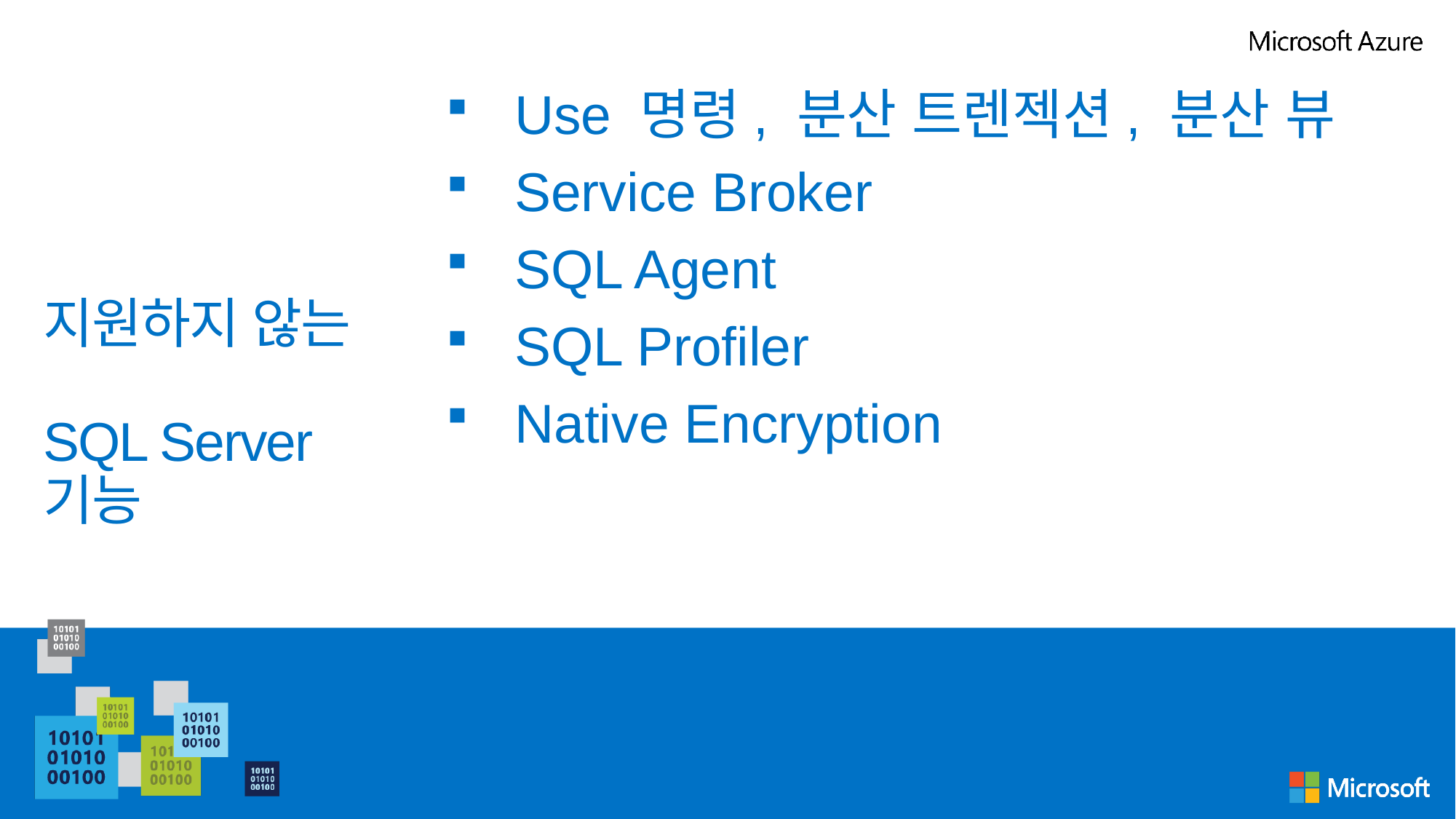

Use 명령, 분산 트렌젝션, 분산 뷰
Service Broker
SQL Agent
SQL Profiler
Native Encryption
# 지원하지 않는 SQL Server 기능